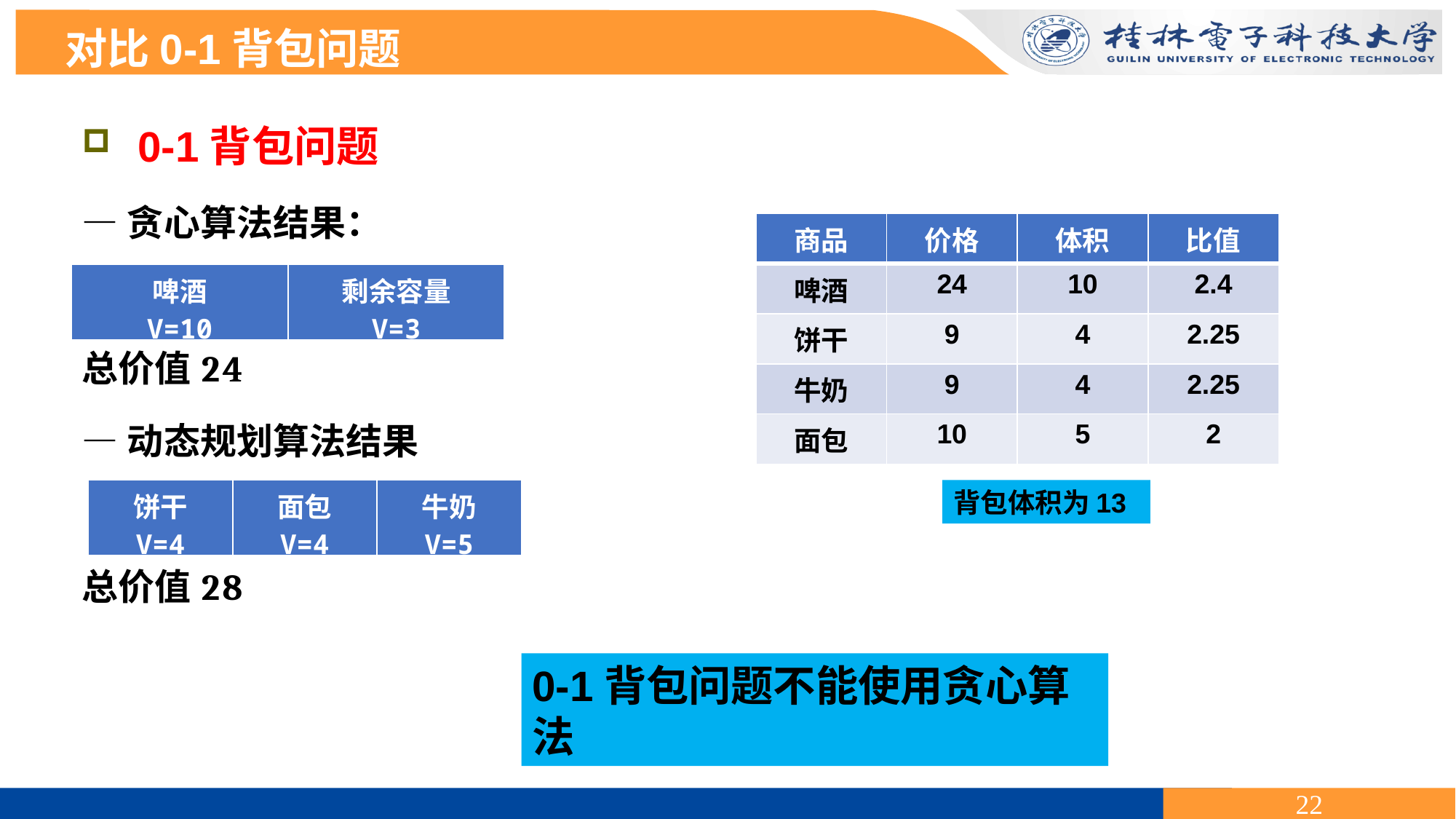

对比0-1背包问题
 0-1背包问题
—贪心算法结果：

总价值24
—动态规划算法结果

总价值28

| 商品 | 价格 | 体积 | 比值 |
| --- | --- | --- | --- |
| 啤酒 | 24 | 10 | 2.4 |
| 饼干 | 9 | 4 | 2.25 |
| 牛奶 | 9 | 4 | 2.25 |
| 面包 | 10 | 5 | 2 |
| 啤酒 V=10 | 剩余容量 V=3 |
| --- | --- |
| 饼干 V=4 | 面包 V=4 | 牛奶 V=5 |
| --- | --- | --- |
背包体积为13
0-1背包问题不能使用贪心算法